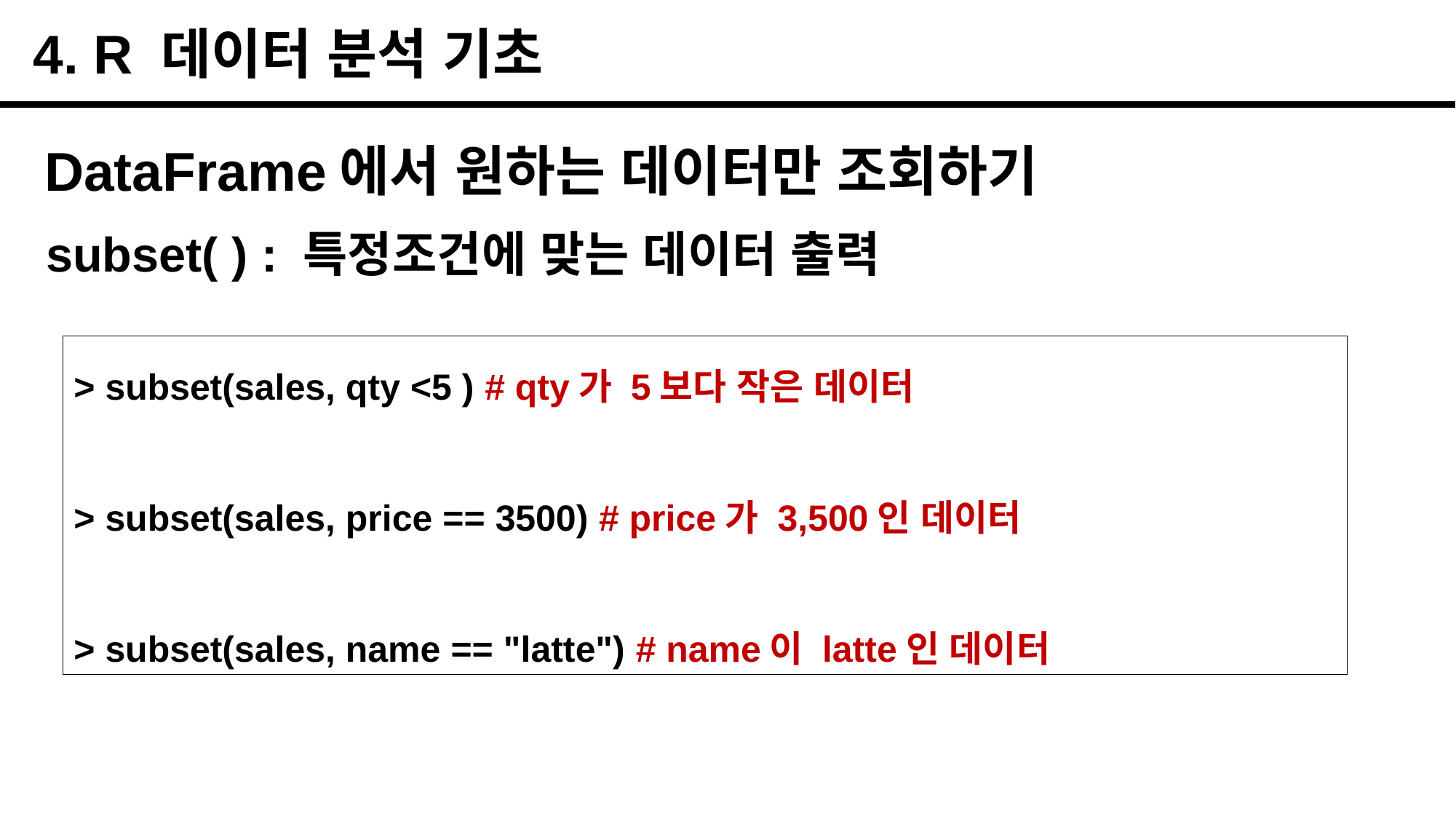

4. R 데이터 분석 기초
DataFrame에서 원하는 데이터만 조회하기
subset( ) : 특정조건에 맞는 데이터 출력
> subset(sales, qty <5 ) # qty가 5보다 작은 데이터

> subset(sales, price == 3500) # price가 3,500인 데이터

> subset(sales, name == "latte") # name이 latte인 데이터